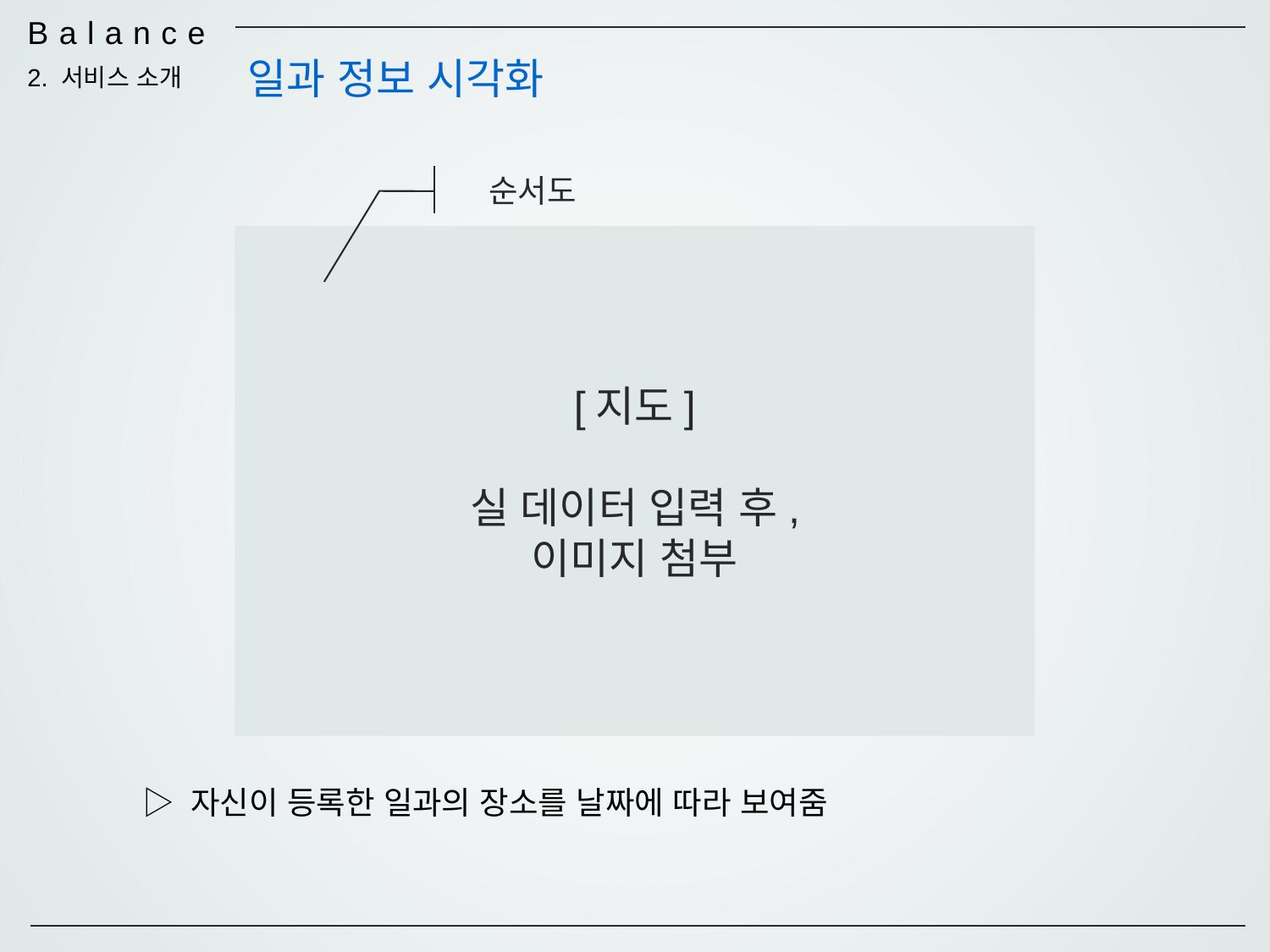

일과 정보 시각화
2. 서비스 소개
순서도
[지도]
실 데이터 입력 후,
이미지 첨부
▷ 자신이 등록한 일과의 장소를 날짜에 따라 보여줌